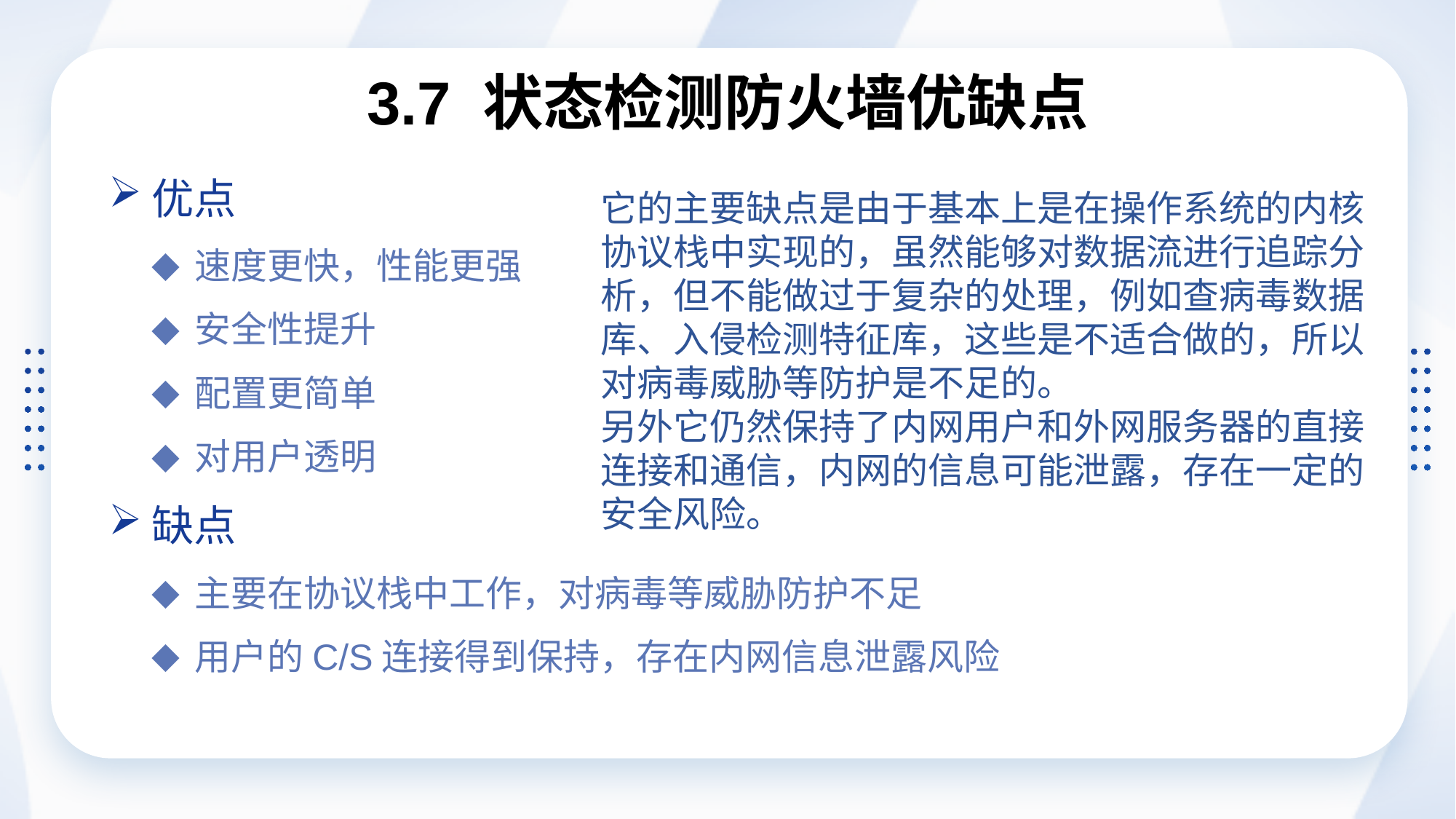

# 3.7 状态检测防火墙优缺点
优点
速度更快，性能更强
安全性提升
配置更简单
对用户透明
缺点
主要在协议栈中工作，对病毒等威胁防护不足
用户的C/S连接得到保持，存在内网信息泄露风险
它的主要缺点是由于基本上是在操作系统的内核协议栈中实现的，虽然能够对数据流进行追踪分析，但不能做过于复杂的处理，例如查病毒数据库、入侵检测特征库，这些是不适合做的，所以对病毒威胁等防护是不足的。
另外它仍然保持了内网用户和外网服务器的直接连接和通信，内网的信息可能泄露，存在一定的安全风险。